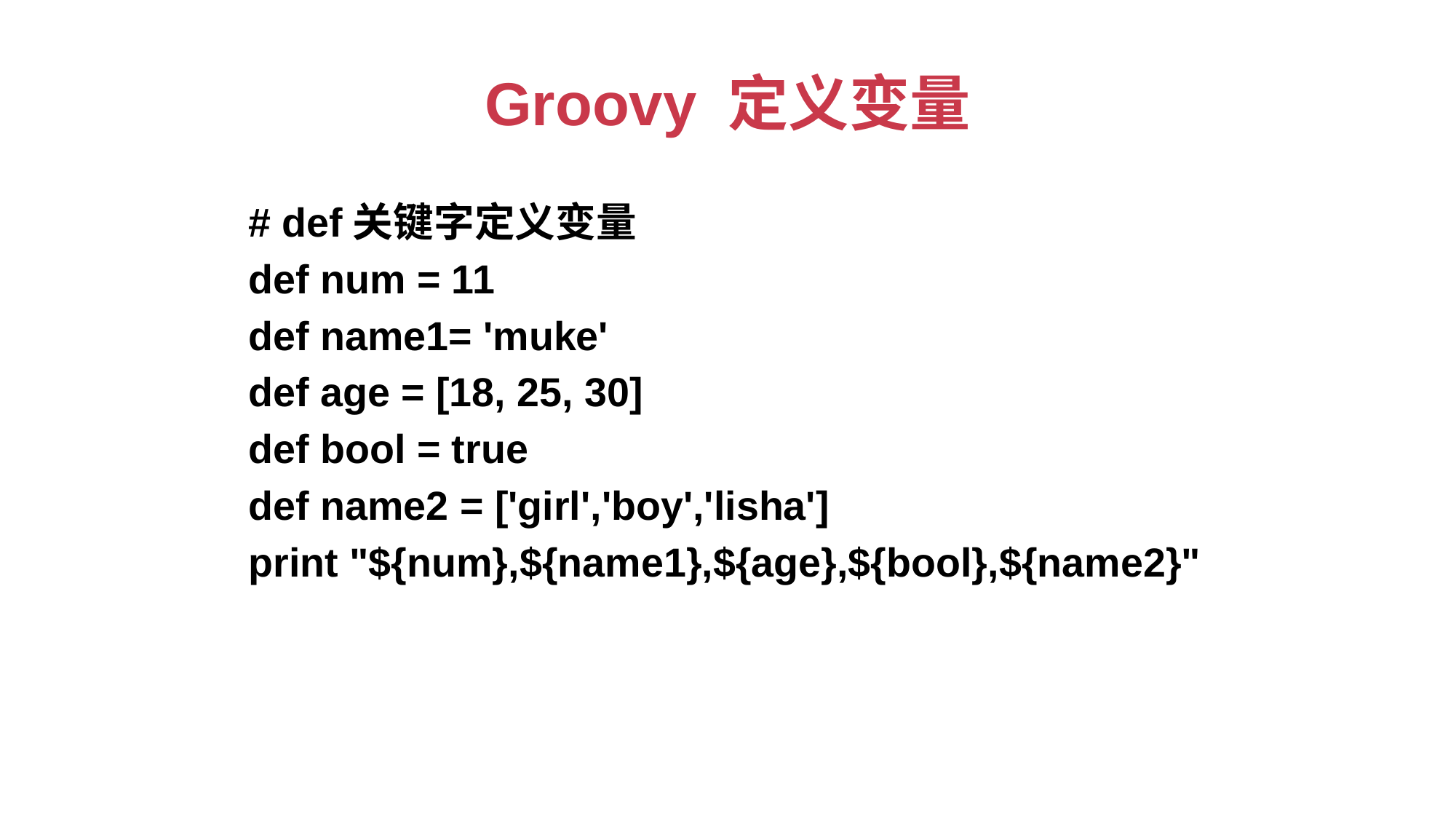

# Groovy 定义变量
# def关键字定义变量
def num = 11
def name1= 'muke'
def age = [18, 25, 30]
def bool = true
def name2 = ['girl','boy','lisha']
print "${num},${name1},${age},${bool},${name2}"